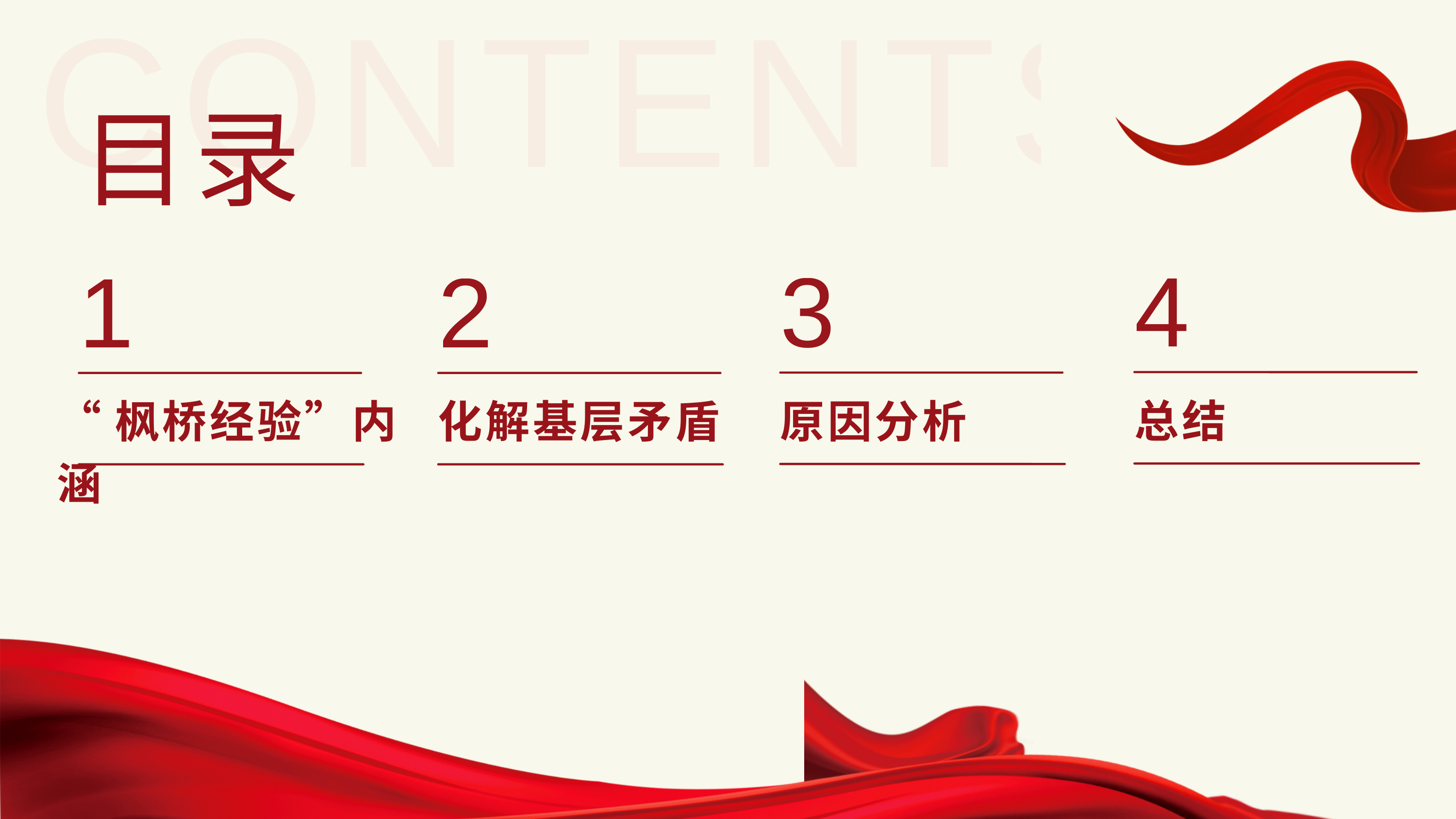

CONTENTS
目录
4
3
1
2

总结
原因分析
“枫桥经验”内涵
化解基层矛盾